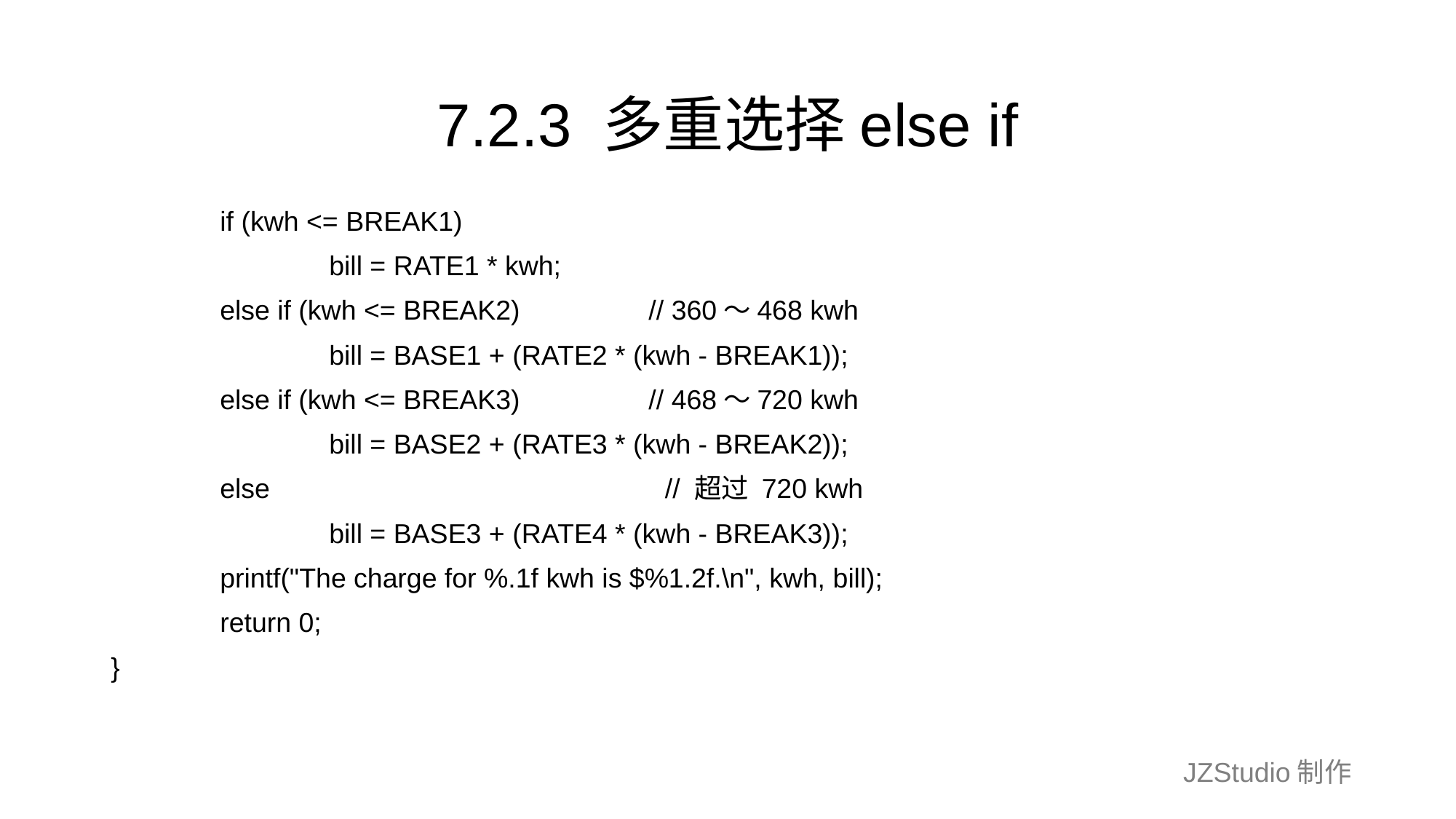

# 7.2.3 多重选择else if
	if (kwh <= BREAK1)
		bill = RATE1 * kwh;
	else if (kwh <= BREAK2)　　　　 // 360～468 kwh
		bill = BASE1 + (RATE2 * (kwh - BREAK1));
	else if (kwh <= BREAK3)　　　　 // 468～720 kwh
		bill = BASE2 + (RATE3 * (kwh - BREAK2));
	else　　　　　　　　　　　　　　// 超过 720 kwh
		bill = BASE3 + (RATE4 * (kwh - BREAK3));
	printf("The charge for %.1f kwh is $%1.2f.\n", kwh, bill);
	return 0;
}